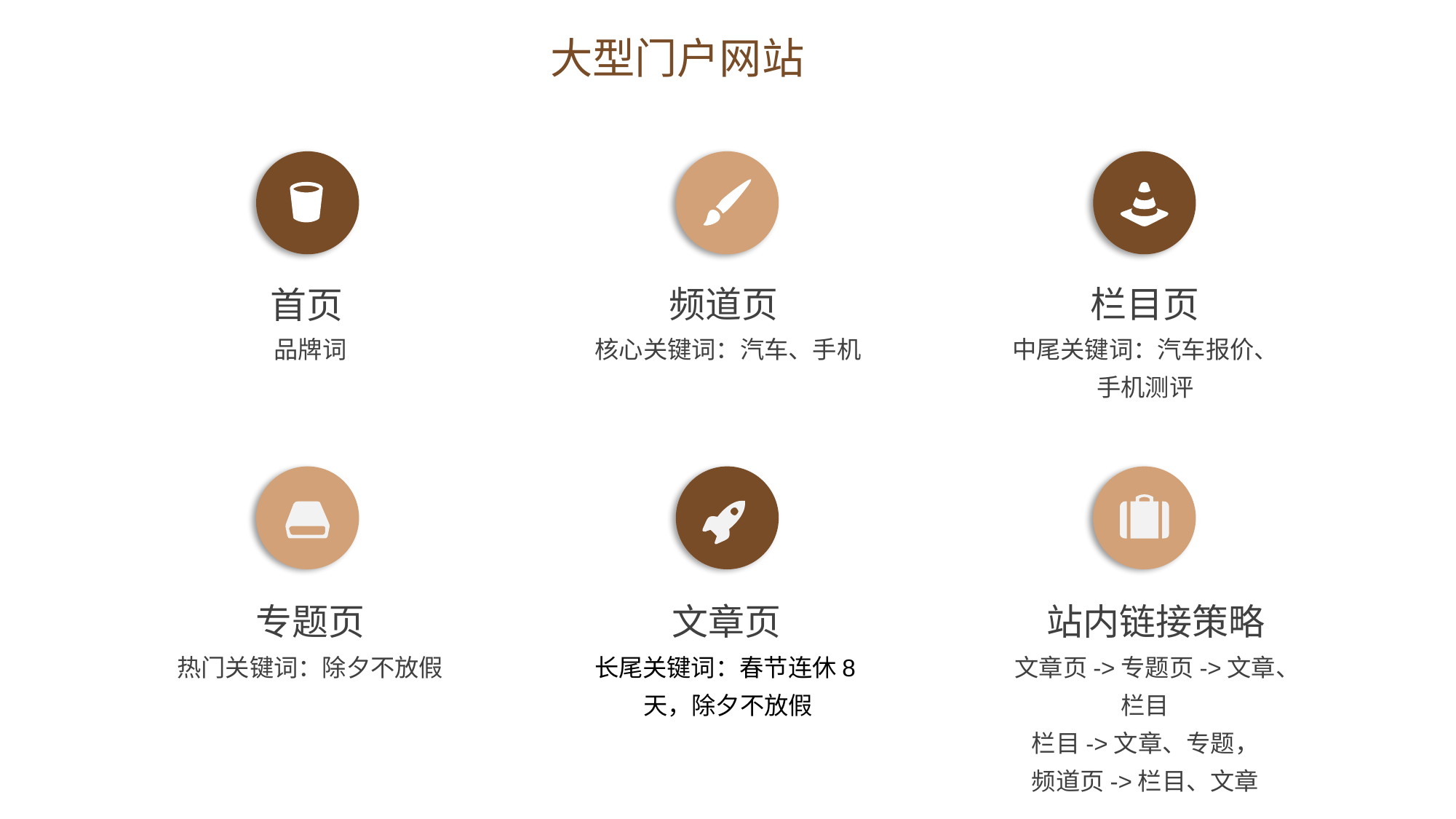

大型门户网站

首页
品牌词

频道页
核心关键词：汽车、手机

栏目页
中尾关键词：汽车报价、手机测评

专题页
热门关键词：除夕不放假

文章页
长尾关键词：春节连休8天，除夕不放假

站内链接策略
文章页->专题页->文章、栏目
栏目->文章、专题，
频道页->栏目、文章